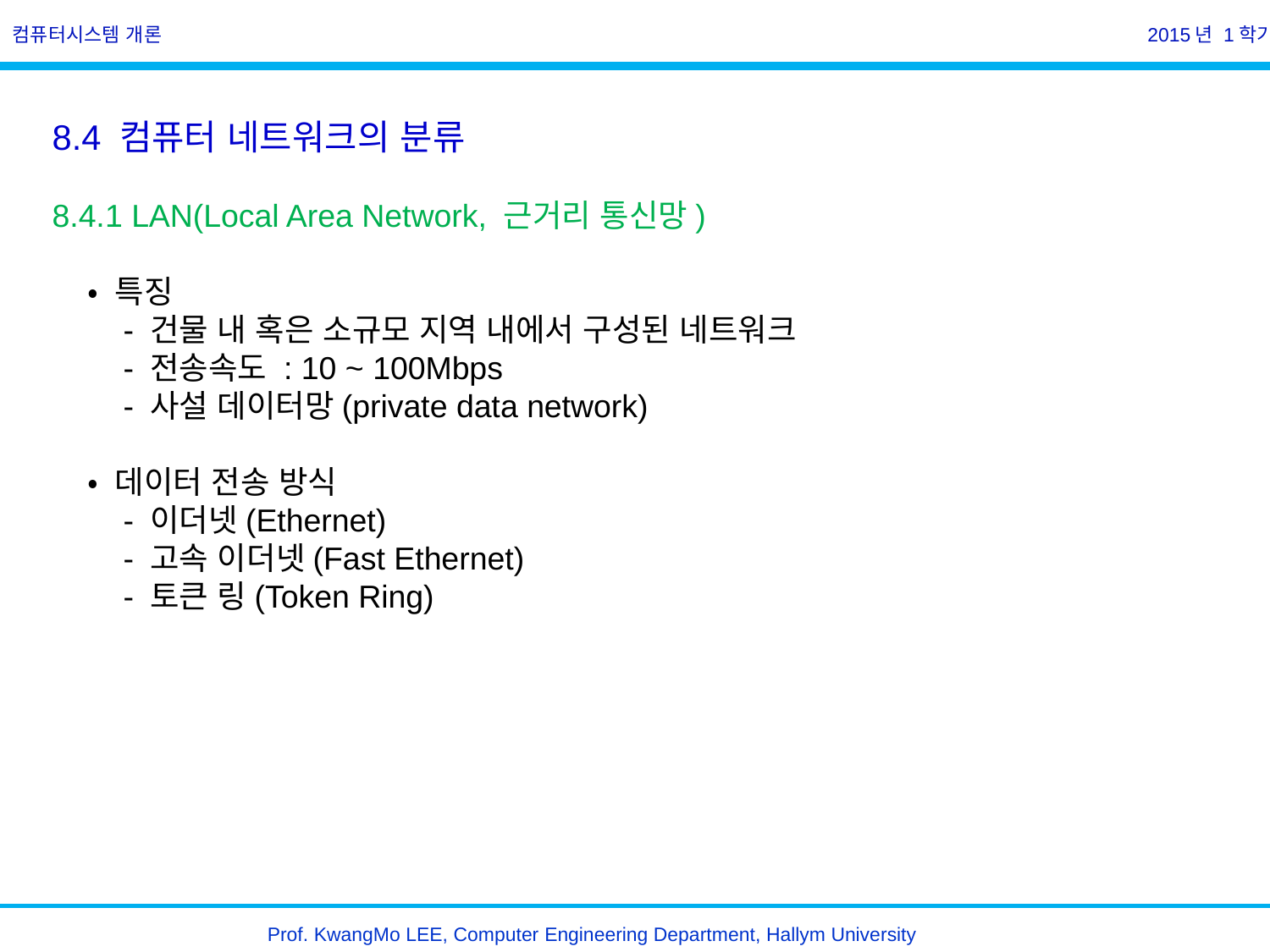

컴퓨터시스템 개론
2015년 1학기
8.4 컴퓨터 네트워크의 분류

8.4.1 LAN(Local Area Network, 근거리 통신망)

    • 특징
        - 건물 내 혹은 소규모 지역 내에서 구성된 네트워크
        - 전송속도 : 10 ~ 100Mbps
        - 사설 데이터망(private data network)

    • 데이터 전송 방식
        - 이더넷(Ethernet)
        - 고속 이더넷(Fast Ethernet)
        - 토큰 링(Token Ring)
Prof. KwangMo LEE, Computer Engineering Department, Hallym University